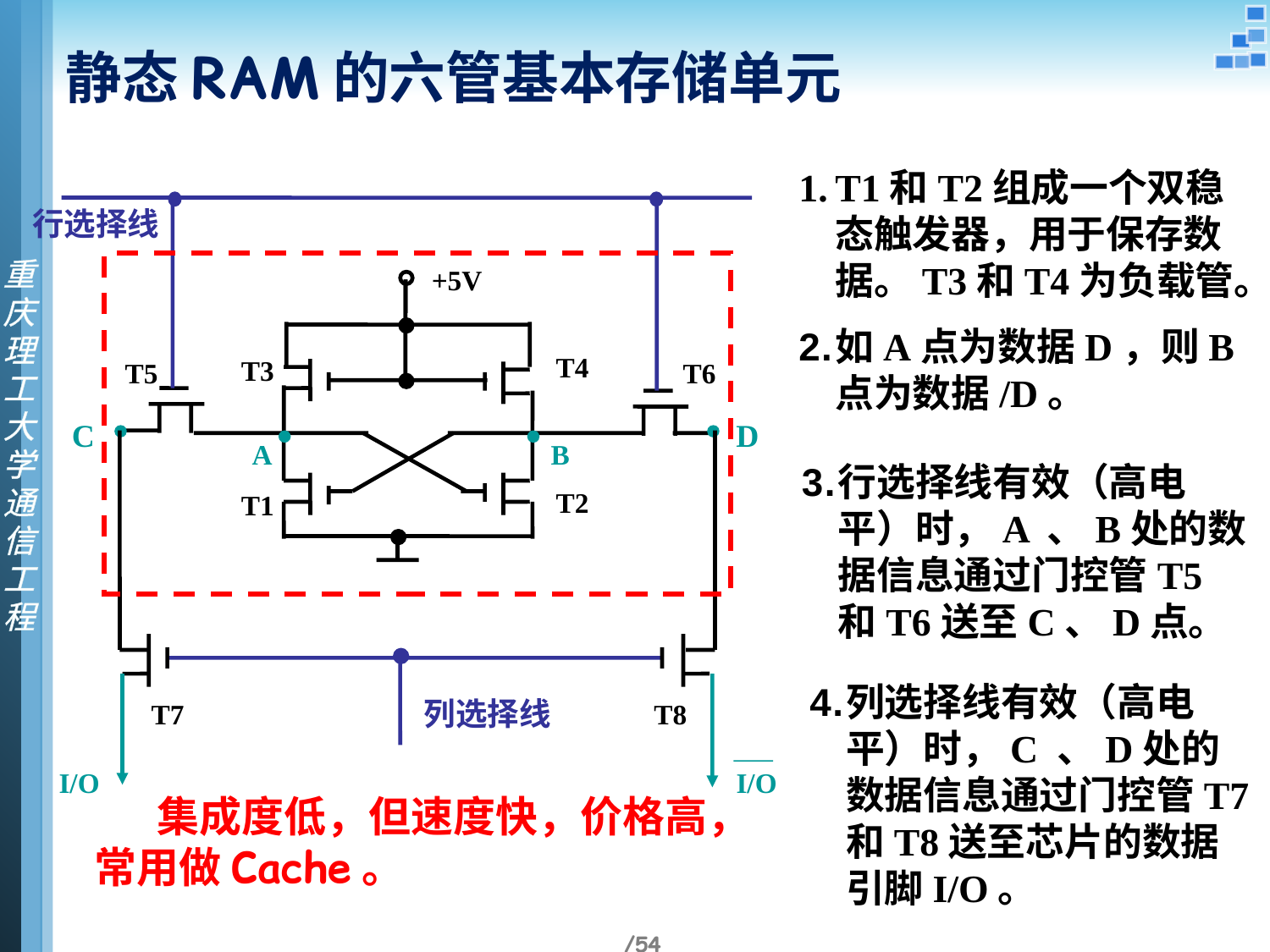

# 静态RAM的六管基本存储单元
T1和T2组成一个双稳态触发器，用于保存数据。T3和T4为负载管。
如A点为数据D，则B点为数据/D。

行选择线

+5V

T4
T3

A
B

T2

T1

T5
T6

C
D

T7
T8
行选择线有效（高电 平）时，A 、B处的数据信息通过门控管T5和T6送至C、D点。

列选择线有效（高电 平）时，C 、D处的数据信息通过门控管T7和T8送至芯片的数据引脚I/O。

I/O
I/O

列选择线
集成度低，但速度快，价格高，常用做Cache。

8
/54